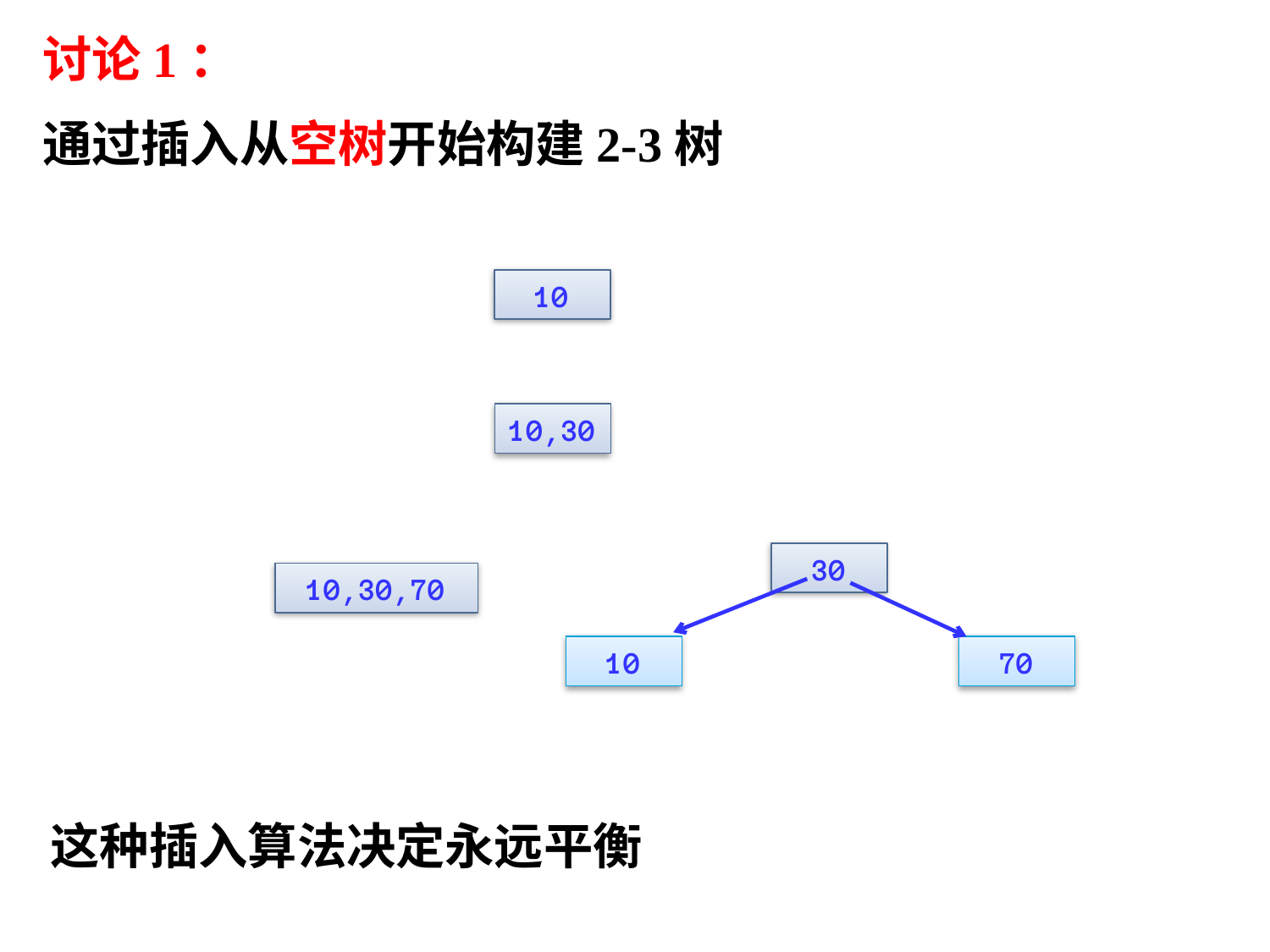

讨论1：
通过插入从空树开始构建2-3树
10
10,30
30
10,30,70
10
70
这种插入算法决定永远平衡